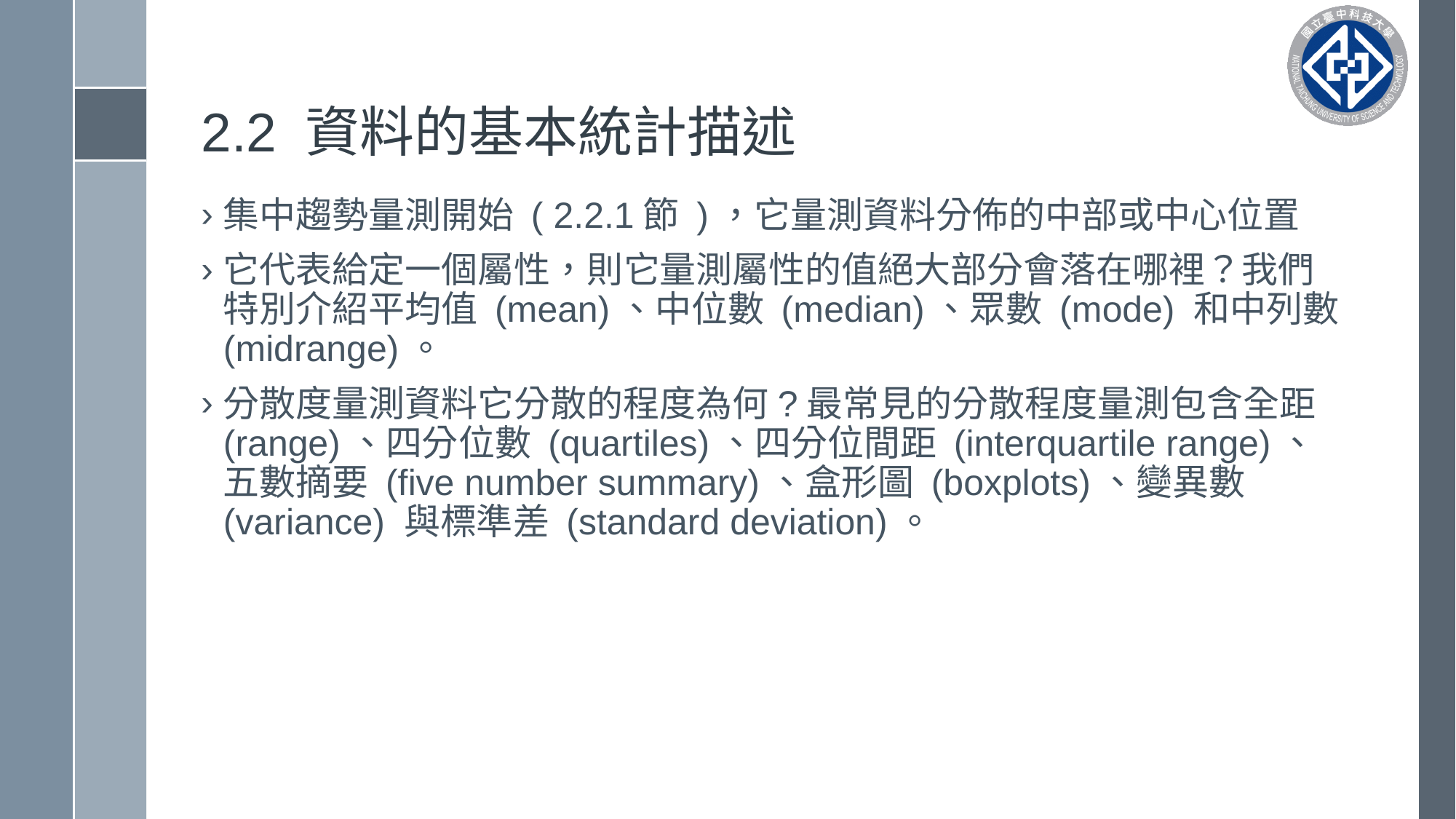

# 2.2 資料的基本統計描述
集中趨勢量測開始 ( 2.2.1節 )，它量測資料分佈的中部或中心位置
它代表給定一個屬性，則它量測屬性的值絕大部分會落在哪裡？我們特別介紹平均值 (mean)、中位數 (median)、眾數 (mode) 和中列數 (midrange)。
分散度量測資料它分散的程度為何?最常見的分散程度量測包含全距 (range)、四分位數 (quartiles)、四分位間距 (interquartile range)、五數摘要 (five number summary)、盒形圖 (boxplots)、變異數 (variance) 與標準差 (standard deviation)。